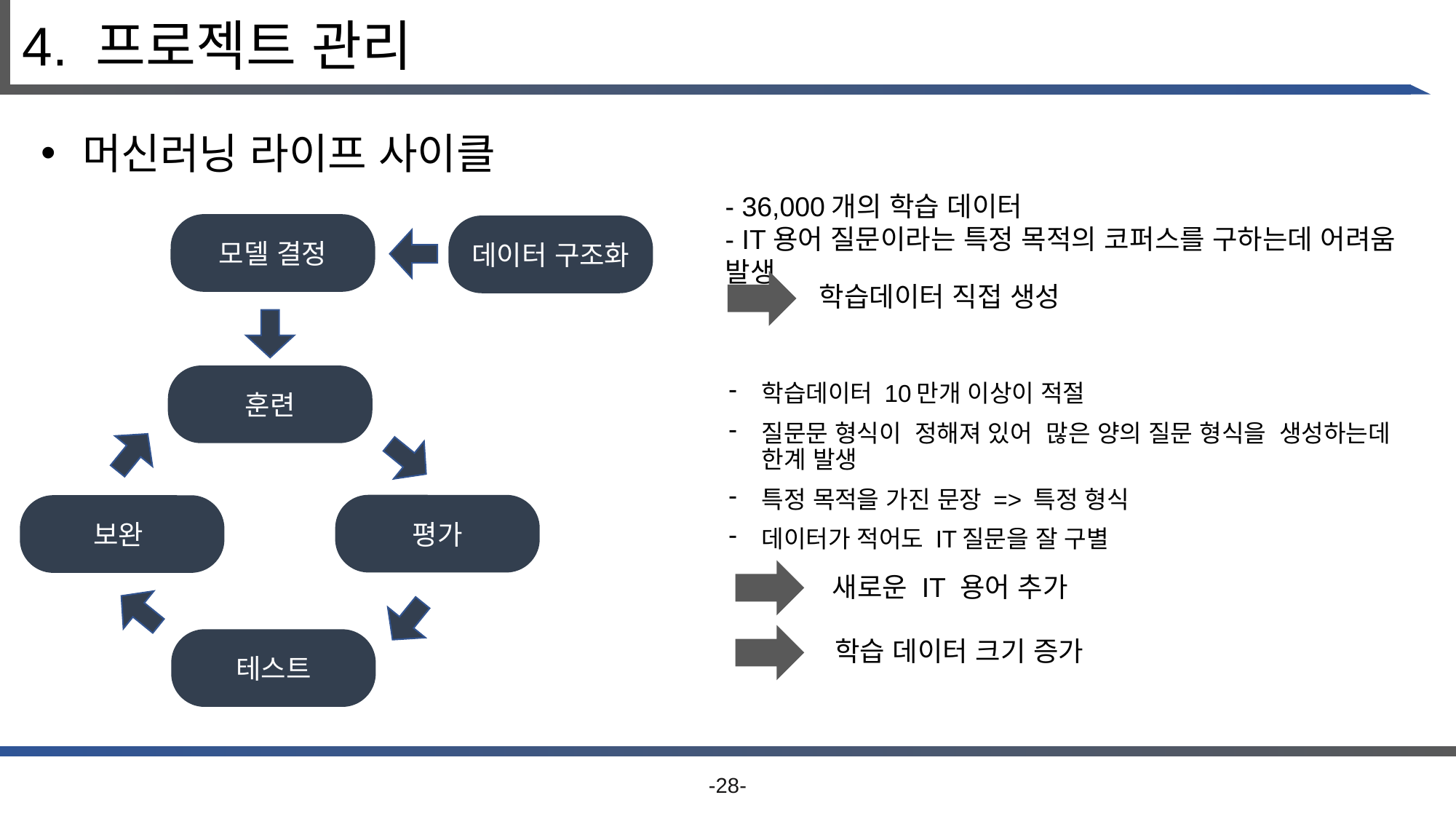

# 4. 프로젝트 관리
 머신러닝 라이프 사이클
- 36,000개의 학습 데이터
- IT용어 질문이라는 특정 목적의 코퍼스를 구하는데 어려움 발생
모델 결정
데이터 구조화

학습데이터 직접 생성

훈련
학습데이터 10만개 이상이 적절
질문문 형식이  정해져 있어  많은 양의 질문 형식을  생성하는데 한계 발생
특정 목적을 가진 문장 => 특정 형식
데이터가 적어도 IT질문을 잘 구별

평가
보완

새로운 IT 용어 추가

학습 데이터 크기 증가
테스트
-28-